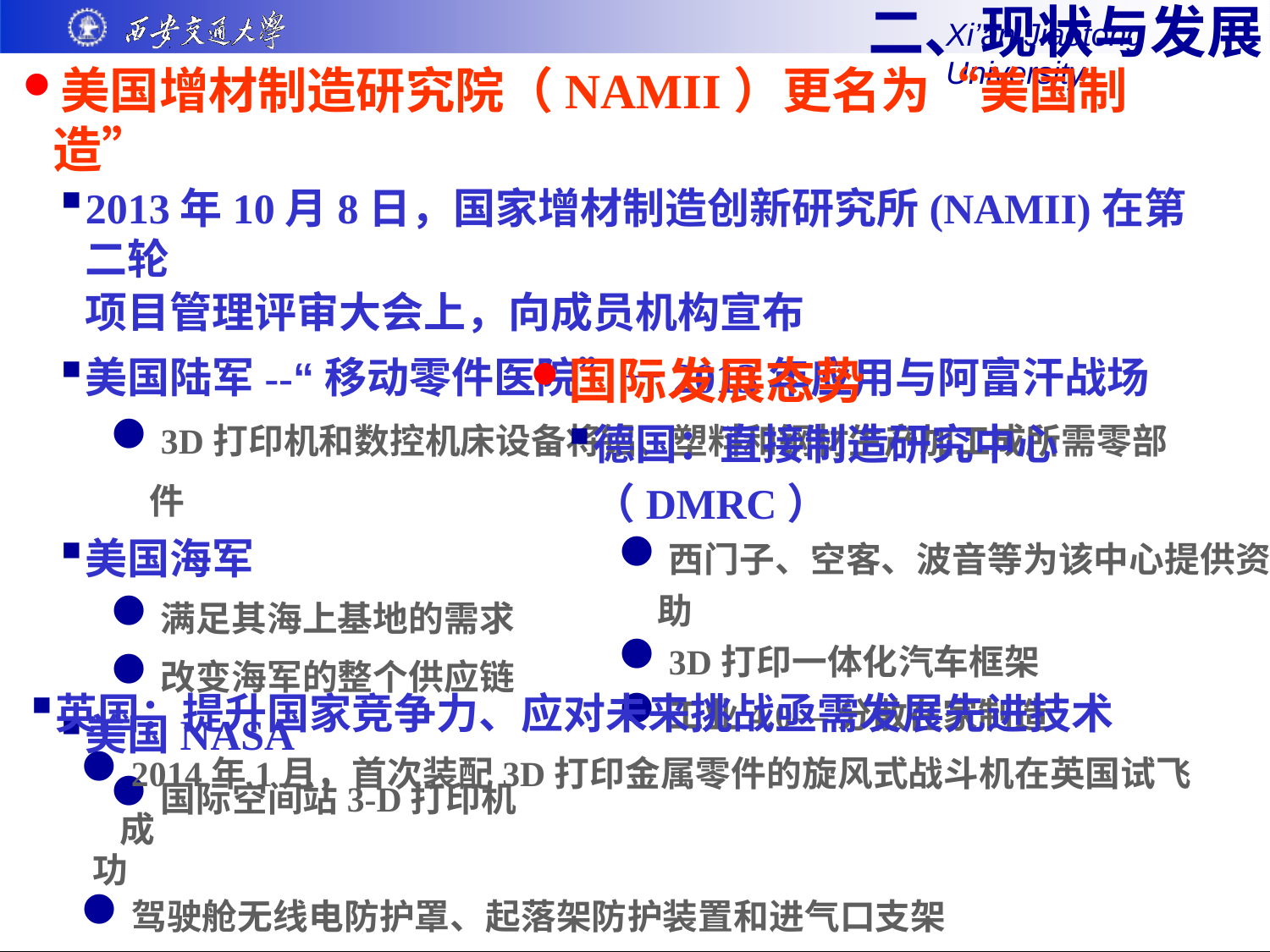

# 二、现状与发展
Xi’an Jiaotong University
美国增材制造研究院（NAMII）更名为“美国制造”
2013年10月8日，国家增材制造创新研究所(NAMII)在第二轮
项目管理评审大会上，向成员机构宣布
美国陆军--“移动零件医院”—2013年应用与阿富汗战场
3D打印机和数控机床设备将铝、塑料和钢材生产加工成所需零部件
美国海军
满足其海上基地的需求
改变海军的整个供应链
美国NASA
国际空间站3-D打印机
国际发展态势
德国：直接制造研究中心（DMRC）
西门子、空客、波音等为该中心提供资助
3D打印一体化汽车框架
工业4.0—分散在家制造
英国：提升国家竞争力、应对未来挑战亟需发展先进技术
2014年1月，首次装配3D打印金属零件的旋风式战斗机在英国试飞成
功
驾驶舱无线电防护罩、起落架防护装置和进气口支架
部分零件造价不到100英镑